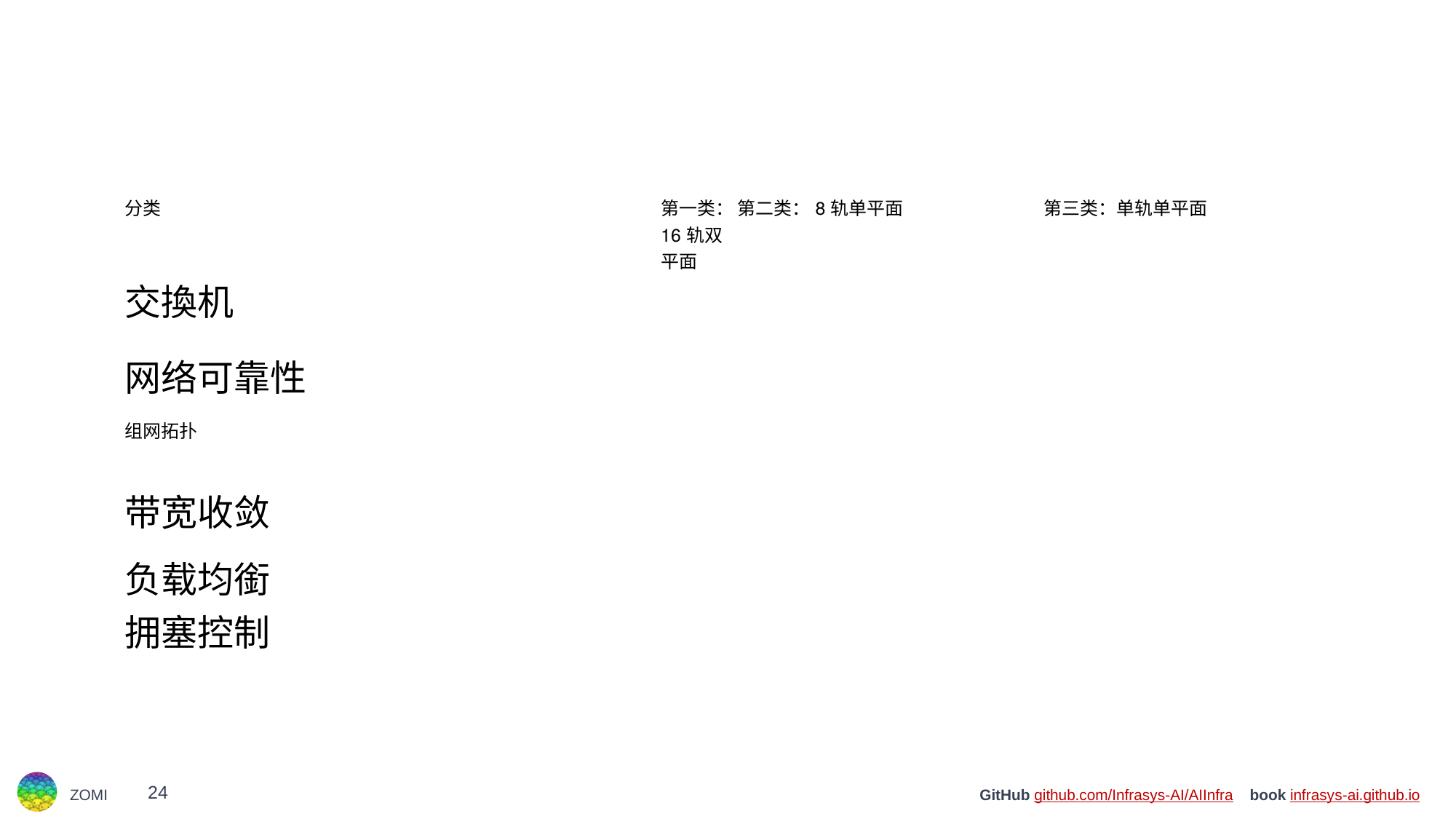

#

| 分类 |  |  |  |  |  |  | 第一类：16轨双 平面 | 第二类：8轨单平面 | 第三类：单轨单平面 |
| --- | --- | --- | --- | --- | --- | --- | --- | --- | --- |
| 交換机 |  |  |  |  |  |  |  |  |  |
| 网络可靠性 |  |  |  |  |  |  |  |  |  |
| 组网拓扑 |  |  |  |  |  |  |  |  |  |
| 带宽收敛 |  |  |  |  |  |  |  |  |  |
| 负载均銜 拥塞控制 |  |  |  |  |  |  |  |  |  |